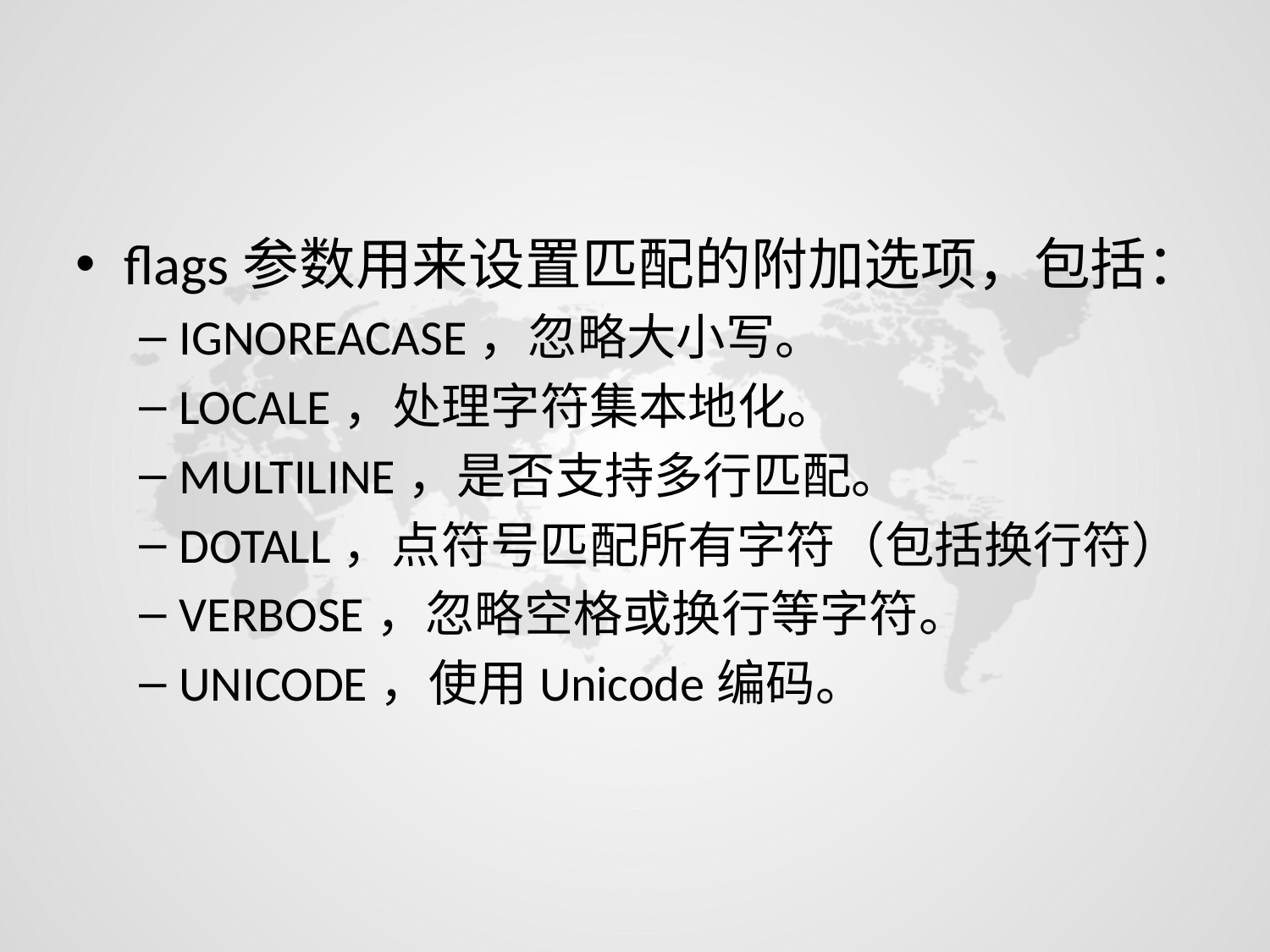

#
flags参数用来设置匹配的附加选项，包括：
IGNOREACASE，忽略大小写。
LOCALE，处理字符集本地化。
MULTILINE，是否支持多行匹配。
DOTALL，点符号匹配所有字符（包括换行符）
VERBOSE，忽略空格或换行等字符。
UNICODE，使用Unicode编码。